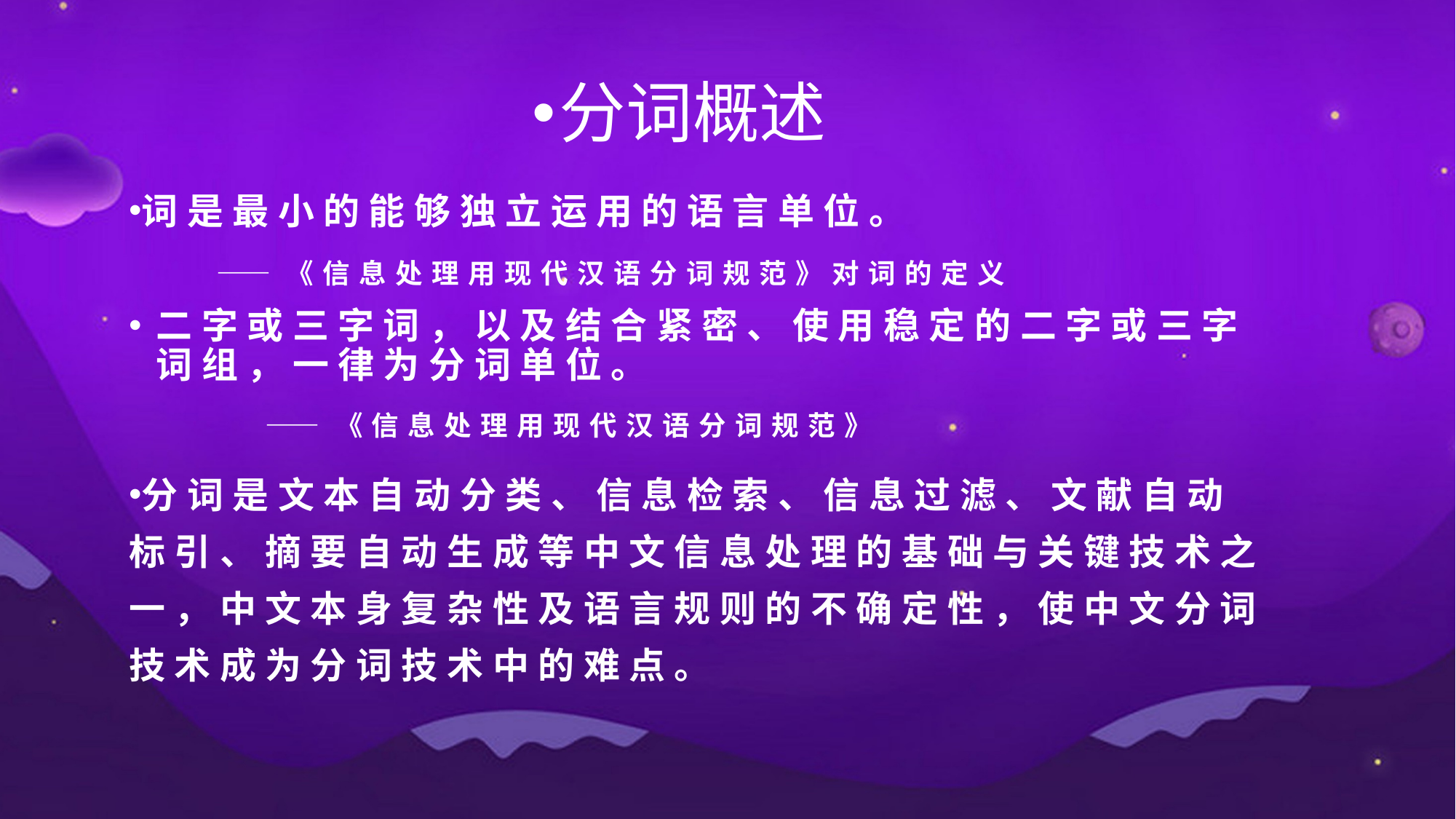

分词概述

词是最小的能够独立运用的语言单位。
      ——《信息处理用现代汉语分词规范》对词的定义
二字或三字词，以及结合紧密、使用稳定的二字或三字词组，一律为分词单位。
		——《信息处理用现代汉语分词规范》
分词是文本自动分类、信息检索、信息过滤、文献自动标引、摘要自动生成等中文信息处理的基础与关键技术之一，中文本身复杂性及语言规则的不确定性，使中文分词技术成为分词技术中的难点。